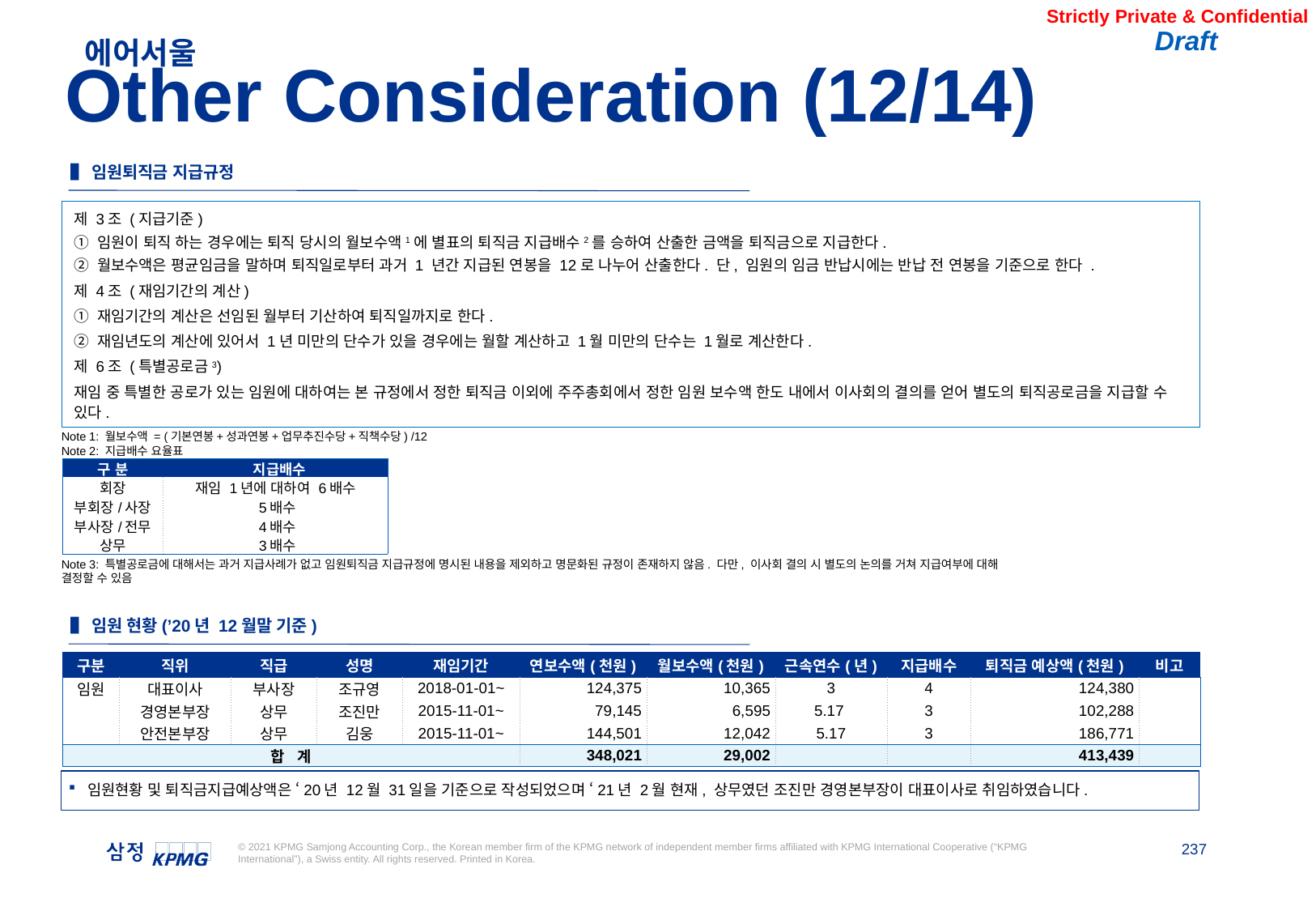

에어서울
Other Consideration (12/14)
▌임원퇴직금 지급규정

제 3조 (지급기준)
① 임원이 퇴직 하는 경우에는 퇴직 당시의 월보수액1에 별표의 퇴직금 지급배수2를 승하여 산출한 금액을 퇴직금으로 지급한다.
② 월보수액은 평균임금을 말하며 퇴직일로부터 과거 1 년간 지급된 연봉을 12로 나누어 산출한다. 단, 임원의 임금 반납시에는 반납 전 연봉을 기준으로 한다 .
제 4조 (재임기간의 계산)
① 재임기간의 계산은 선임된 월부터 기산하여 퇴직일까지로 한다.
② 재임년도의 계산에 있어서 1년 미만의 단수가 있을 경우에는 월할 계산하고 1월 미만의 단수는 1월로 계산한다.
제 6조 (특별공로금3)
재임 중 특별한 공로가 있는 임원에 대하여는 본 규정에서 정한 퇴직금 이외에 주주총회에서 정한 임원 보수액 한도 내에서 이사회의 결의를 얻어 별도의 퇴직공로금을 지급할 수 있다.
Note 1: 월보수액 = (기본연봉+성과연봉+업무추진수당+직책수당) /12
Note 2: 지급배수 요율표

Note 3: 특별공로금에 대해서는 과거 지급사례가 없고 임원퇴직금 지급규정에 명시된 내용을 제외하고 명문화된 규정이 존재하지 않음. 다만, 이사회 결의 시 별도의 논의를 거쳐 지급여부에 대해 결정할 수 있음
| 구 분 | 지급배수 |
| --- | --- |
| 회장 | 재임 1년에 대하여 6배수 |
| 부회장/사장 | 5배수 |
| 부사장/전무 | 4배수 |
| 상무 | 3배수 |
▌임원 현황(’20년 12월말 기준)

| 구분 | 직위 | 직급 | 성명 | 재임기간 | 연보수액(천원) | 월보수액(천원) | 근속연수(년) | 지급배수 | 퇴직금 예상액(천원) | 비고 |
| --- | --- | --- | --- | --- | --- | --- | --- | --- | --- | --- |
| 임원 | 대표이사 | 부사장 | 조규영 | 2018-01-01~ | 124,375 | 10,365 | 3 | 4 | 124,380 |  |
|  | 경영본부장 | 상무 | 조진만 | 2015-11-01~ | 79,145 | 6,595 | 5.17 | 3 | 102,288 |  |
|  | 안전본부장 | 상무 | 김웅 | 2015-11-01~ | 144,501 | 12,042 | 5.17 | 3 | 186,771 |  |
| 합 계 |  |  |  |  | 348,021 | 29,002 |  |  | 413,439 |  |
임원현황 및 퇴직금지급예상액은 ‘20년 12월 31일을 기준으로 작성되었으며 ‘21년 2월 현재, 상무였던 조진만 경영본부장이 대표이사로 취임하였습니다.